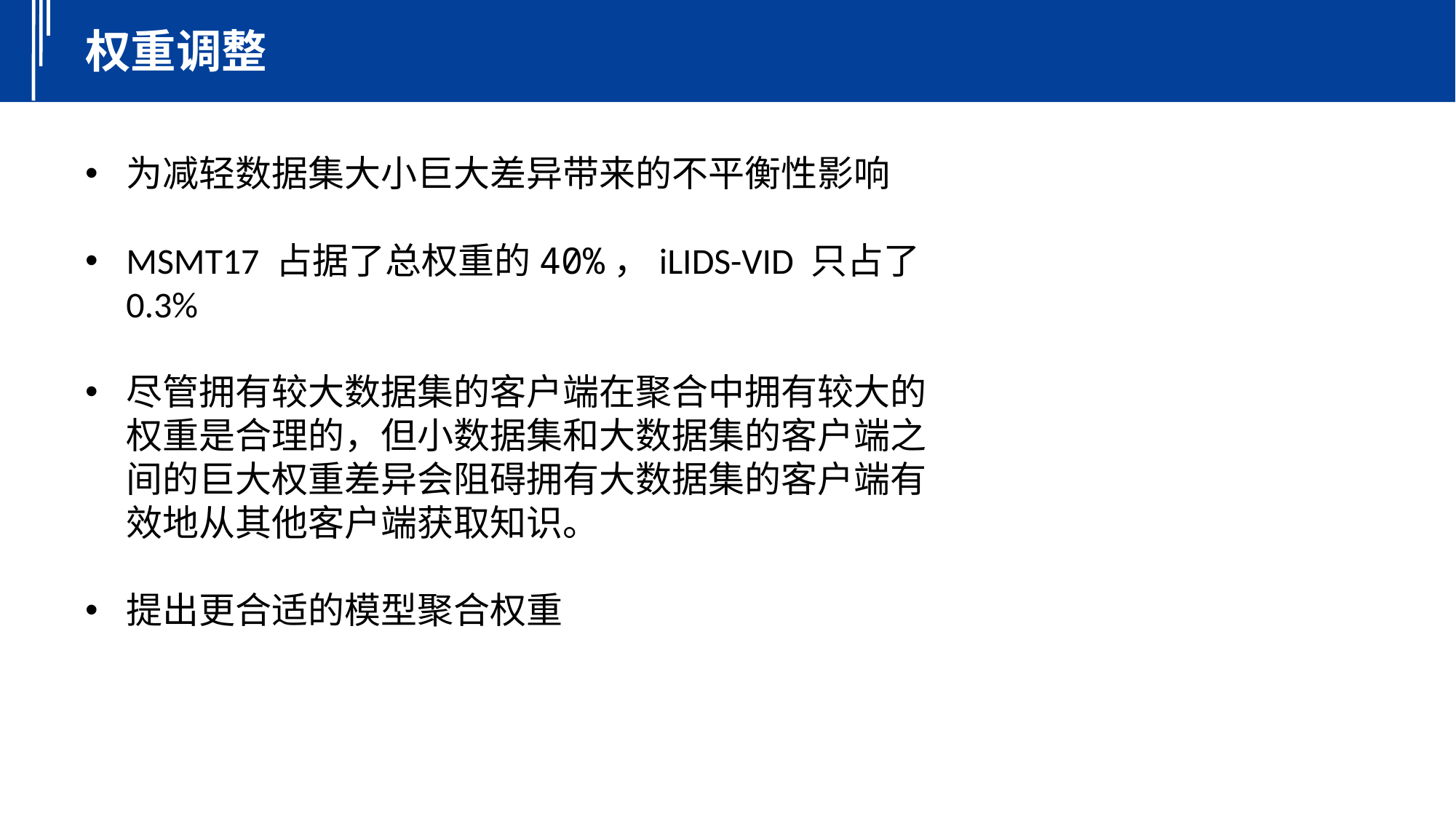

权重调整
为减轻数据集大小巨大差异带来的不平衡性影响

MSMT17 占据了总权重的40%，iLIDS-VID 只占了0.3%

尽管拥有较大数据集的客户端在聚合中拥有较大的权重是合理的，但小数据集和大数据集的客户端之间的巨大权重差异会阻碍拥有大数据集的客户端有效地从其他客户端获取知识。

提出更合适的模型聚合权重

28